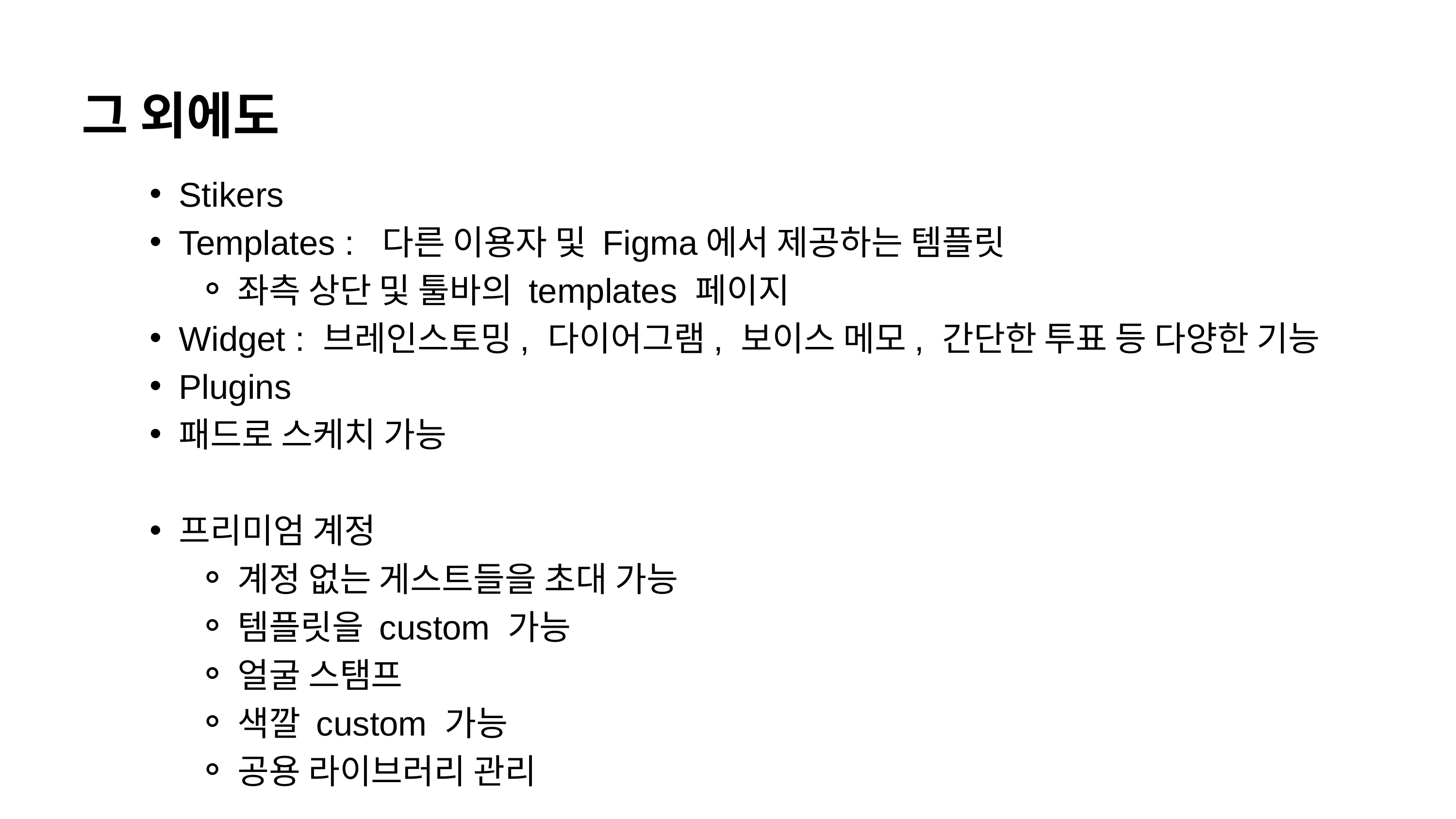

그 외에도
Stikers
Templates :  다른 이용자 및 Figma에서 제공하는 템플릿
좌측 상단 및 툴바의 templates 페이지
Widget : 브레인스토밍, 다이어그램, 보이스 메모, 간단한 투표 등 다양한 기능
Plugins
패드로 스케치 가능

프리미엄 계정
계정 없는 게스트들을 초대 가능
템플릿을 custom 가능
얼굴 스탬프
색깔 custom 가능
공용 라이브러리 관리